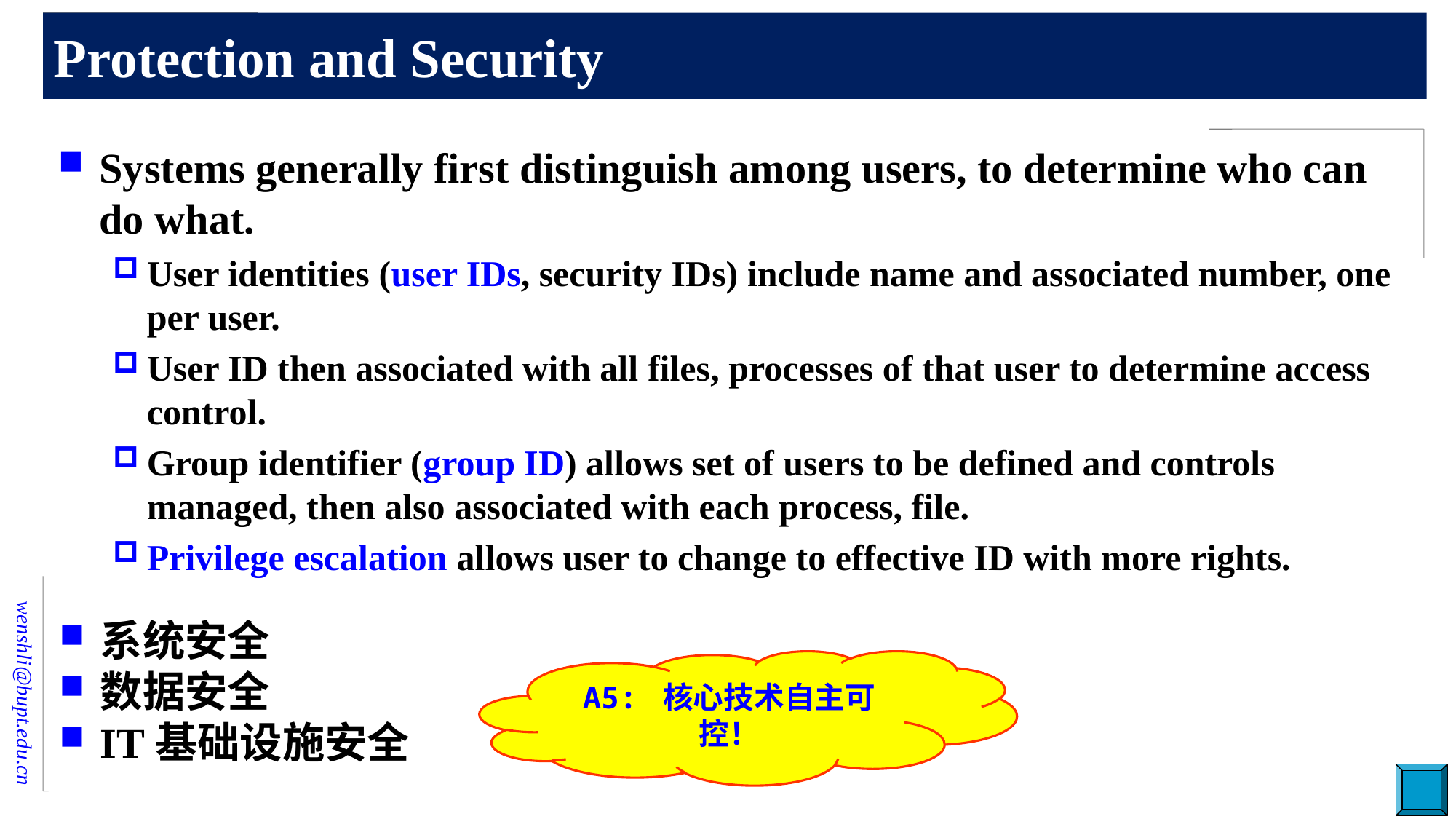

# Protection and Security
Systems generally first distinguish among users, to determine who can do what.
User identities (user IDs, security IDs) include name and associated number, one per user.
User ID then associated with all files, processes of that user to determine access control.
Group identifier (group ID) allows set of users to be defined and controls managed, then also associated with each process, file.
Privilege escalation allows user to change to effective ID with more rights.
系统安全
数据安全
IT基础设施安全
A5: 核心技术自主可控！

54